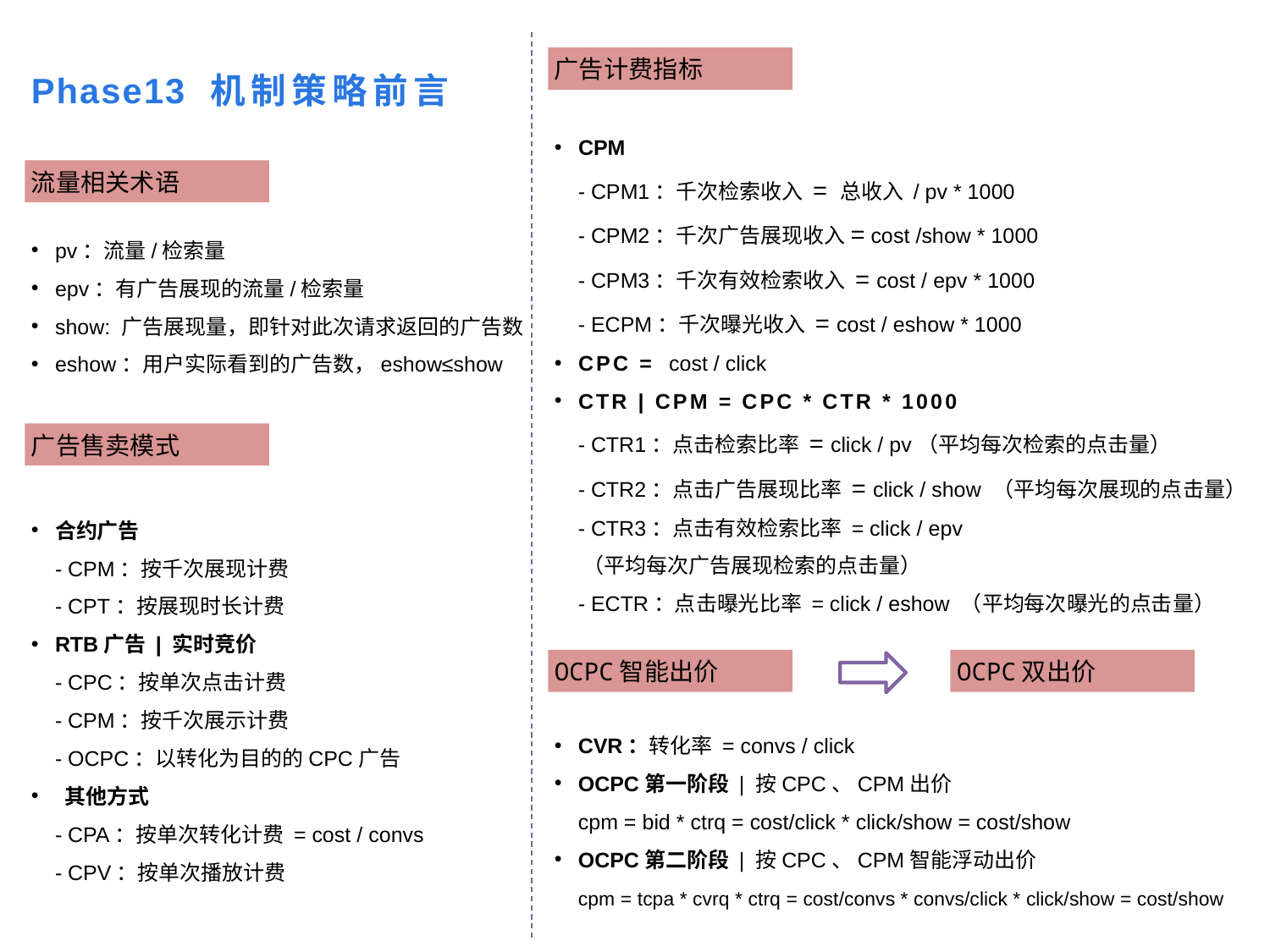

广告计费指标
Phase13 机制策略前言
CPM
    - CPM1：千次检索收入 = 总收入 / pv * 1000
    - CPM2：千次广告展现收入= cost /show * 1000
    - CPM3：千次有效检索收入 = cost / epv * 1000
    - ECPM：千次曝光收入 = cost / eshow * 1000
CPC =  cost / click
CTR | CPM = CPC * CTR * 1000
    - CTR1：点击检索比率 = click / pv（平均每次检索的点击量）
    - CTR2：点击广告展现比率 = click / show （平均每次展现的点击量）
    - CTR3：点击有效检索比率 = click / epv
     （平均每次广告展现检索的点击量）
    - ECTR：点击曝光比率 = click / eshow （平均每次曝光的点击量）
流量相关术语
pv：流量/检索量
epv：有广告展现的流量/检索量
show: 广告展现量，即针对此次请求返回的广告数
eshow：用户实际看到的广告数，eshow≤show
广告售卖模式
合约广告
    - CPM：按千次展现计费
    - CPT：按展现时长计费
RTB广告 | 实时竞价
    - CPC：按单次点击计费
    - CPM：按千次展示计费
    - OCPC：以转化为目的的CPC广告
 其他方式
    - CPA：按单次转化计费 = cost / convs
    - CPV：按单次播放计费
OCPC双出价
OCPC智能出价

CVR：转化率 = convs / click
OCPC第一阶段 | 按CPC、CPM出价
    cpm = bid * ctrq = cost/click * click/show = cost/show
OCPC第二阶段 | 按CPC、CPM智能浮动出价
    cpm = tcpa * cvrq * ctrq = cost/convs * convs/click * click/show = cost/show